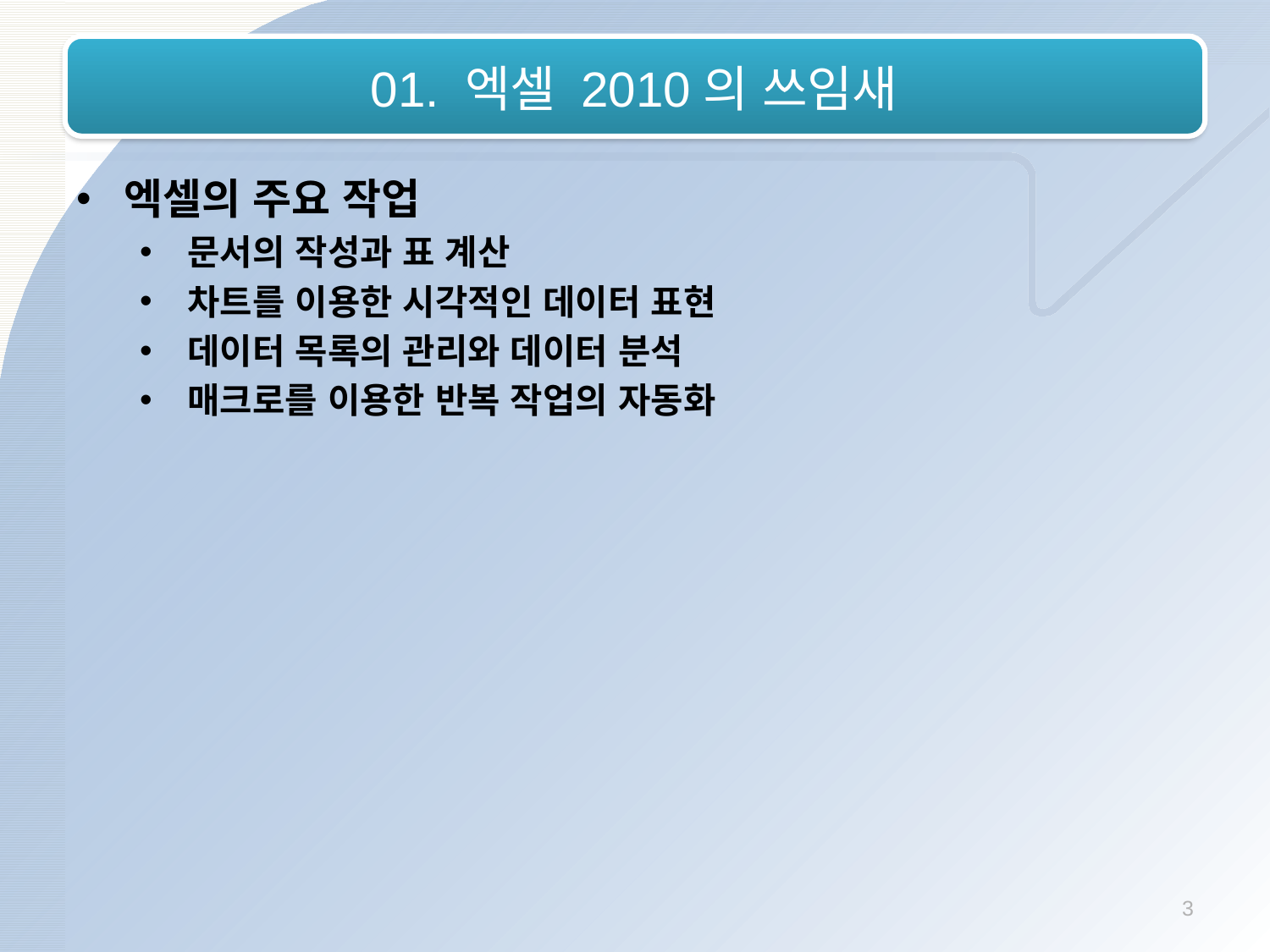

# 01. 엑셀 2010의 쓰임새
엑셀의 주요 작업
문서의 작성과 표 계산
차트를 이용한 시각적인 데이터 표현
데이터 목록의 관리와 데이터 분석
매크로를 이용한 반복 작업의 자동화
3